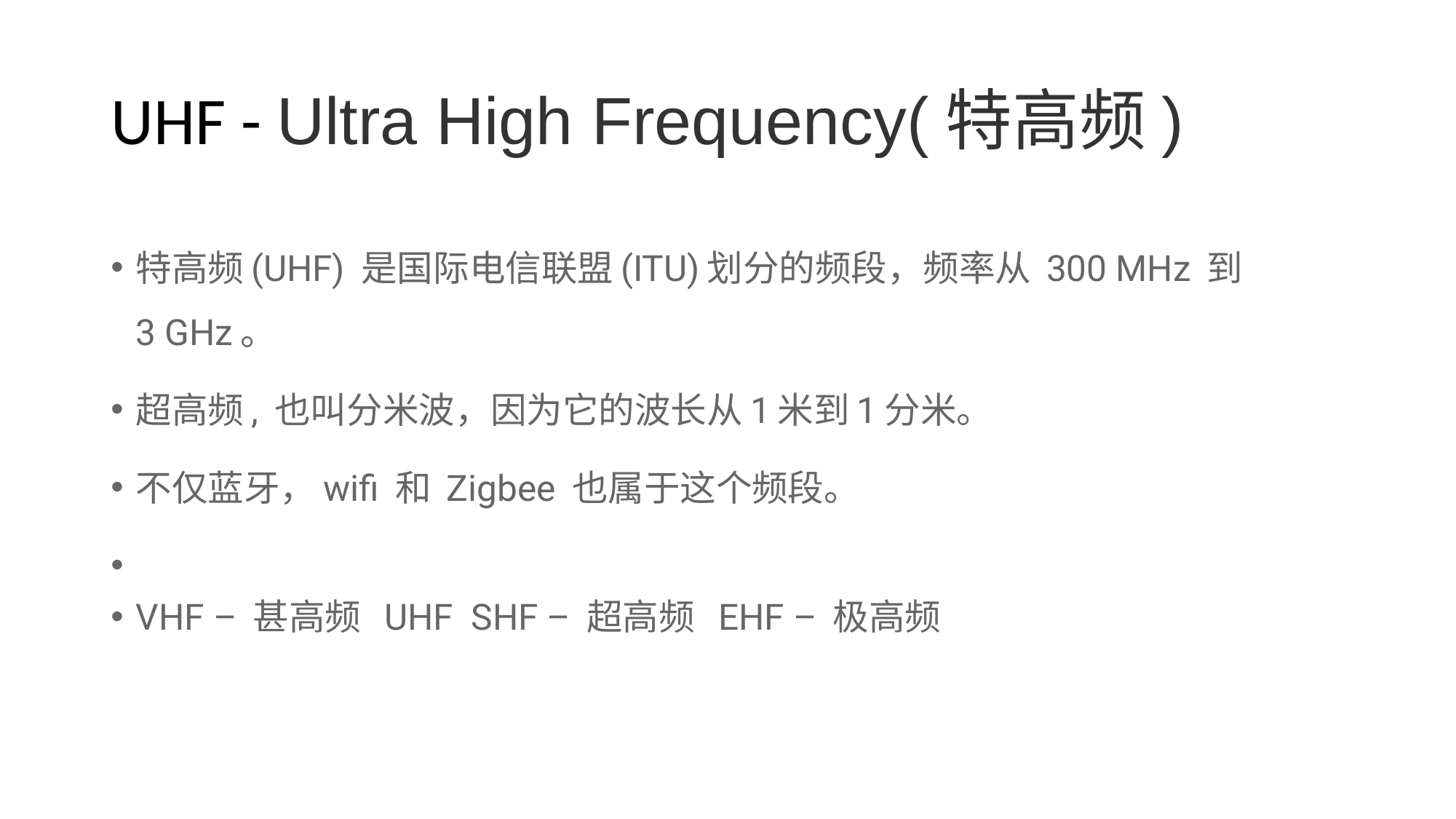

# UHF - Ultra High Frequency(特高频)
特高频(UHF) 是国际电信联盟(ITU)划分的频段，频率从 300 MHz 到3 GHz。
超高频, 也叫分米波，因为它的波长从1米到1分米。
不仅蓝牙，wifi 和 Zigbee 也属于这个频段。

VHF – 甚高频  UHF  SHF – 超高频  EHF – 极高频